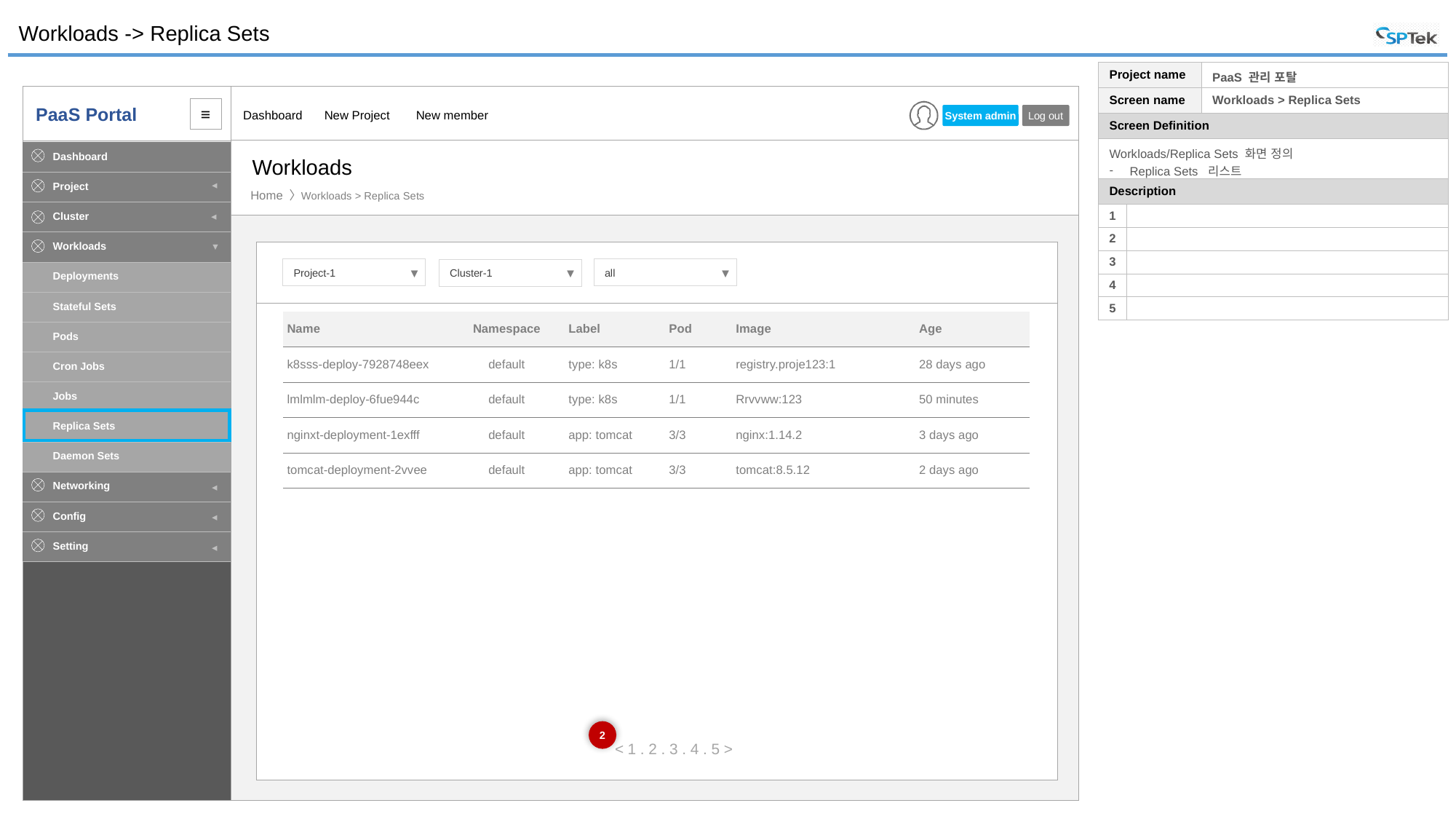

# Workloads -> Replica Sets
| Project name |  | PaaS 관리 포탈 |
| --- | --- | --- |
| Screen name |  | Workloads > Replica Sets |
| Screen Definition |  |  |
| Workloads/Replica Sets 화면 정의 Replica Sets 리스트 |  |  |
| Description |  |  |
| 1 |  |  |
| 2 |  |  |
| 3 |  |  |
| 4 |  |  |
| 5 |  |  |
Workloads
Workloads > Replica Sets

Project-1
▼
all
▼
Cluster-1
▼

| Name | Namespace | Label | Pod | Image | Age |
| --- | --- | --- | --- | --- | --- |
| k8sss-deploy-7928748eex | default | type: k8s | 1/1 | registry.proje123:1 | 28 days ago |
| lmlmlm-deploy-6fue944c | default | type: k8s | 1/1 | Rrvvww:123 | 50 minutes |
| nginxt-deployment-1exfff | default | app: tomcat | 3/3 | nginx:1.14.2 | 3 days ago |
| tomcat-deployment-2vvee | default | app: tomcat | 3/3 | tomcat:8.5.12 | 2 days ago |

2
< 1 . 2 . 3 . 4 . 5 >